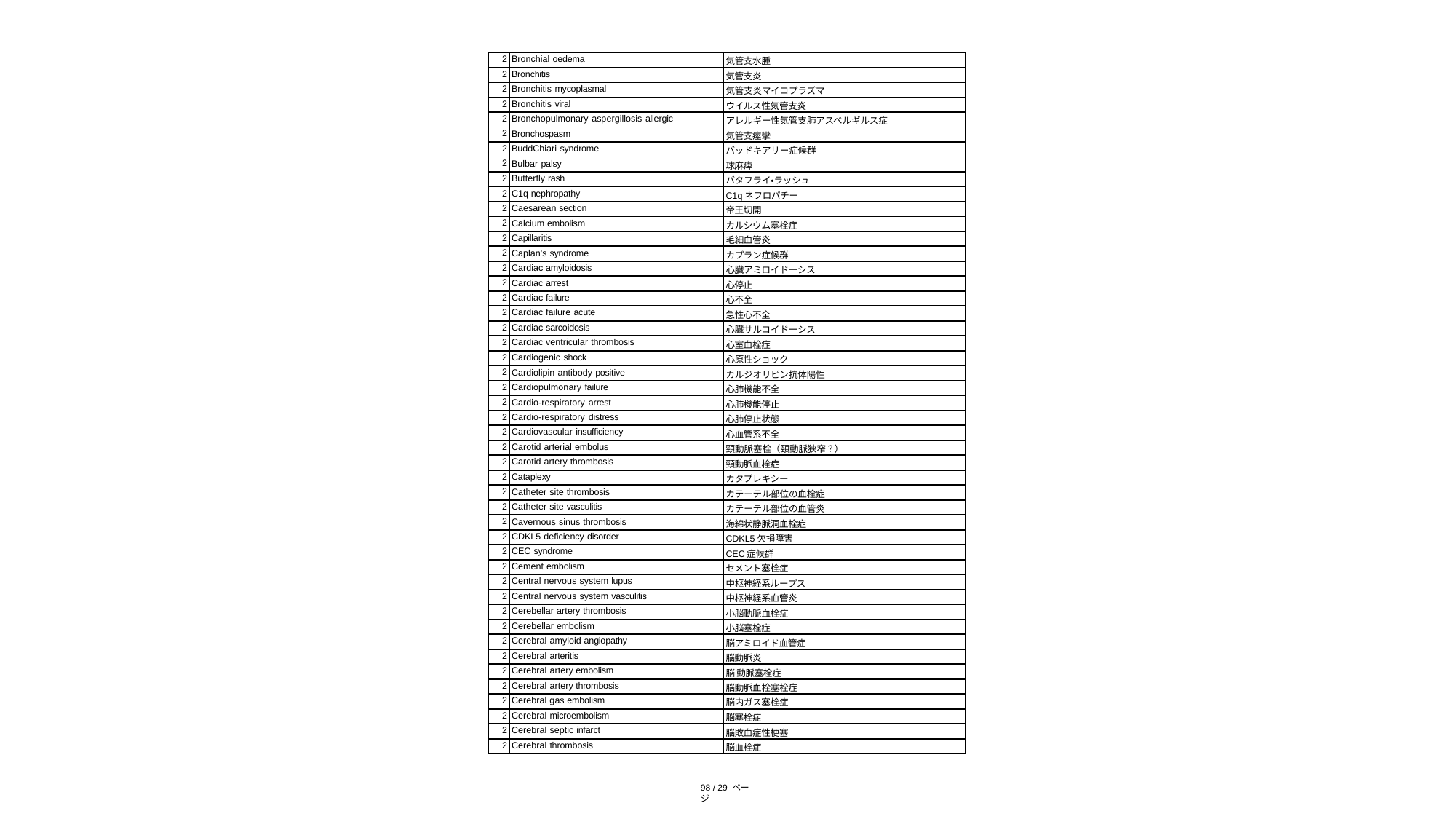

| 2 | Bronchial oedema | 気管支水腫 |
| --- | --- | --- |
| 2 | Bronchitis | 気管支炎 |
| 2 | Bronchitis mycoplasmal | 気管支炎マイコプラズマ |
| 2 | Bronchitis viral | ウイルス性気管支炎 |
| 2 | Bronchopulmonary aspergillosis allergic | アレルギー性気管支肺アスペルギルス症 |
| 2 | Bronchospasm | 気管支痙攣 |
| 2 | BuddChiari syndrome | バッドキアリー症候群 |
| 2 | Bulbar palsy | 球麻痺 |
| 2 | Butterfly rash | バタフライ・ラッシュ |
| 2 | C1q nephropathy | C1qネフロパチー |
| 2 | Caesarean section | 帝王切開 |
| 2 | Calcium embolism | カルシウム塞栓症 |
| 2 | Capillaritis | 毛細血管炎 |
| 2 | Caplan's syndrome | カプラン症候群 |
| 2 | Cardiac amyloidosis | 心臓アミロイドーシス |
| 2 | Cardiac arrest | 心停止 |
| 2 | Cardiac failure | 心不全 |
| 2 | Cardiac failure acute | 急性心不全 |
| 2 | Cardiac sarcoidosis | 心臓サルコイドーシス |
| 2 | Cardiac ventricular thrombosis | 心室血栓症 |
| 2 | Cardiogenic shock | 心原性ショック |
| 2 | Cardiolipin antibody positive | カルジオリピン抗体陽性 |
| 2 | Cardiopulmonary failure | 心肺機能不全 |
| 2 | Cardio-respiratory arrest | 心肺機能停止 |
| 2 | Cardio-respiratory distress | 心肺停止状態 |
| 2 | Cardiovascular insufficiency | 心血管系不全 |
| 2 | Carotid arterial embolus | 頸動脈塞栓（頸動脈狭窄？） |
| 2 | Carotid artery thrombosis | 頸動脈血栓症 |
| 2 | Cataplexy | カタプレキシー |
| 2 | Catheter site thrombosis | カテーテル部位の血栓症 |
| 2 | Catheter site vasculitis | カテーテル部位の血管炎 |
| 2 | Cavernous sinus thrombosis | 海綿状静脈洞血栓症 |
| 2 | CDKL5 deficiency disorder | CDKL5欠損障害 |
| 2 | CEC syndrome | CEC症候群 |
| 2 | Cement embolism | セメント塞栓症 |
| 2 | Central nervous system lupus | 中枢神経系ループス |
| 2 | Central nervous system vasculitis | 中枢神経系血管炎 |
| 2 | Cerebellar artery thrombosis | 小脳動脈血栓症 |
| 2 | Cerebellar embolism | 小脳塞栓症 |
| 2 | Cerebral amyloid angiopathy | 脳アミロイド血管症 |
| 2 | Cerebral arteritis | 脳動脈炎 |
| 2 | Cerebral artery embolism | 脳 動脈塞栓症 |
| 2 | Cerebral artery thrombosis | 脳動脈血栓塞栓症 |
| 2 | Cerebral gas embolism | 脳内ガス塞栓症 |
| 2 | Cerebral microembolism | 脳塞栓症 |
| 2 | Cerebral septic infarct | 脳敗血症性梗塞 |
| 2 | Cerebral thrombosis | 脳血栓症 |
98 / 29 ページ